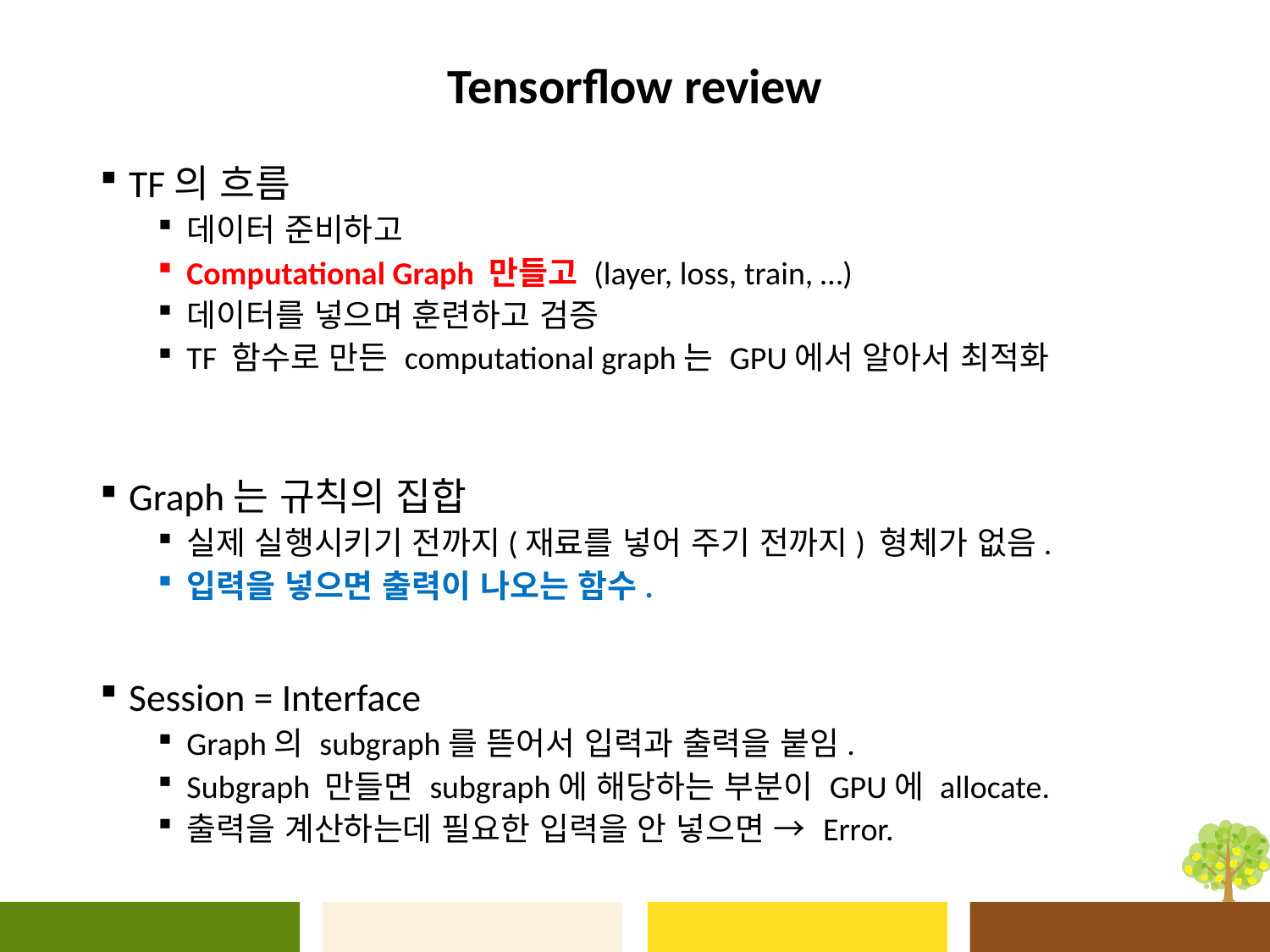

# Tensorflow review
TF의 흐름
데이터 준비하고
Computational Graph 만들고 (layer, loss, train, …)
데이터를 넣으며 훈련하고 검증
TF 함수로 만든 computational graph는 GPU에서 알아서 최적화

Graph는 규칙의 집합
실제 실행시키기 전까지(재료를 넣어 주기 전까지) 형체가 없음.
입력을 넣으면 출력이 나오는 함수.

Session = Interface
Graph의 subgraph를 뜯어서 입력과 출력을 붙임.
Subgraph 만들면 subgraph에 해당하는 부분이 GPU에 allocate.
출력을 계산하는데 필요한 입력을 안 넣으면 → Error.